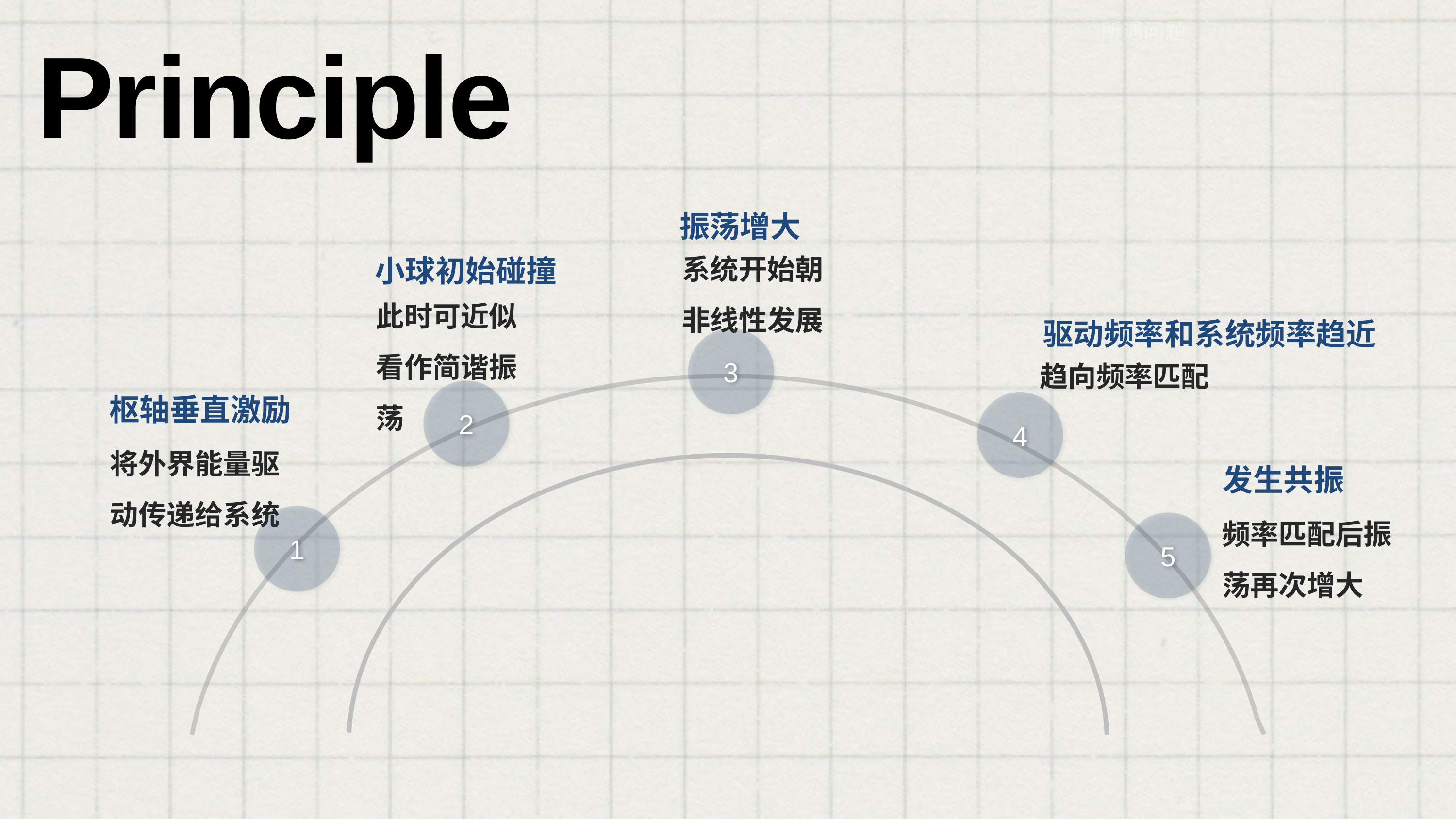

所遇问题
Principle
振荡增大
系统开始朝非线性发展
小球初始碰撞

此时可近似看作简谐振荡

驱动频率和系统频率趋近
3
趋向频率匹配

2
4
枢轴垂直激励
将外界能量驱动传递给系统

发生共振
频率匹配后振荡再次增大
1
5